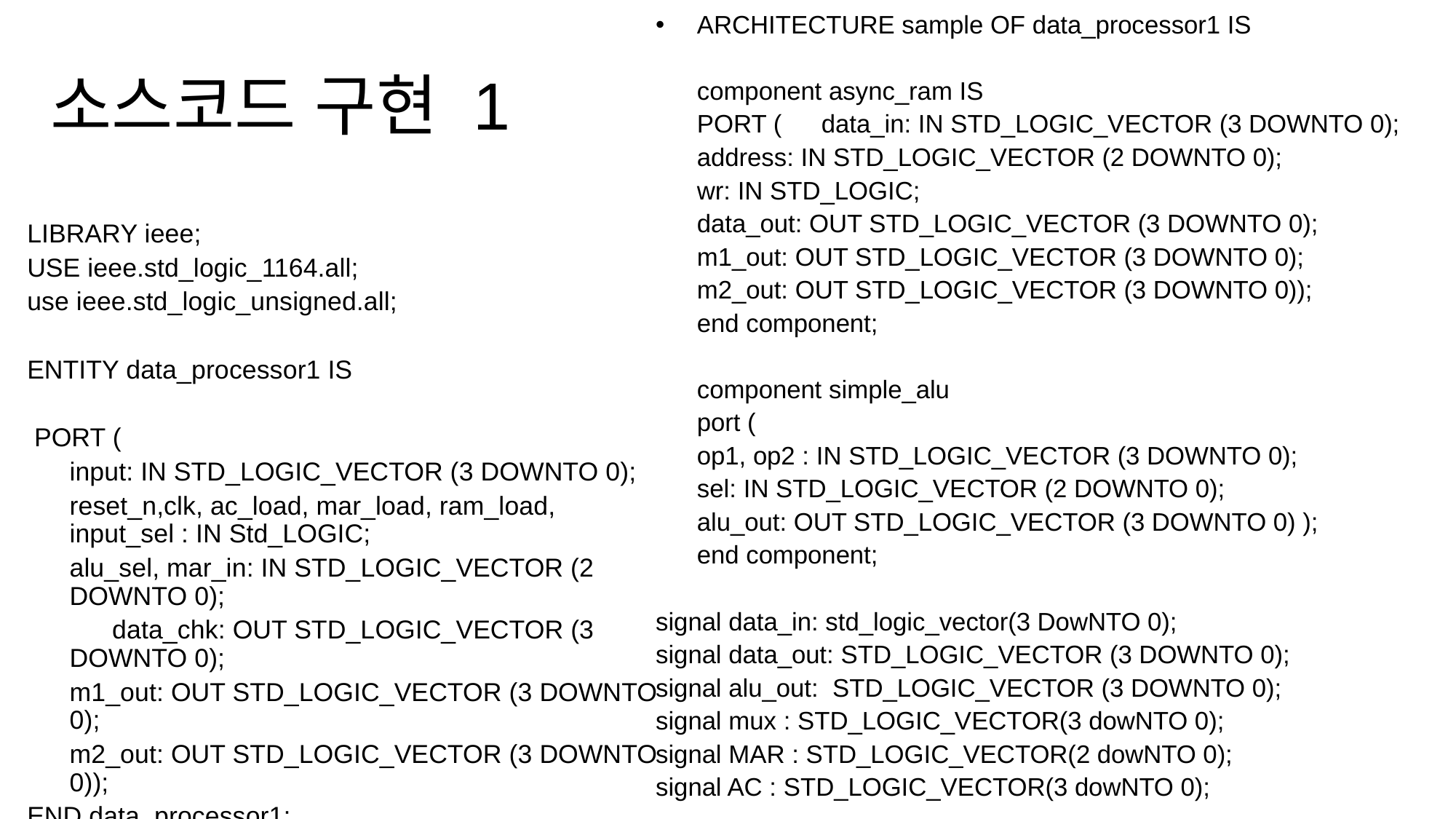

ARCHITECTURE sample OF data_processor1 IS

	component async_ram IS
		PORT (	data_in: IN STD_LOGIC_VECTOR (3 DOWNTO 0);
		address: IN STD_LOGIC_VECTOR (2 DOWNTO 0);
		wr: IN STD_LOGIC;
		data_out: OUT STD_LOGIC_VECTOR (3 DOWNTO 0);
		m1_out: OUT STD_LOGIC_VECTOR (3 DOWNTO 0);
		m2_out: OUT STD_LOGIC_VECTOR (3 DOWNTO 0));
	end component;

	component simple_alu
		port (
			op1, op2 : IN STD_LOGIC_VECTOR (3 DOWNTO 0);
			sel: IN STD_LOGIC_VECTOR (2 DOWNTO 0);
			alu_out: OUT STD_LOGIC_VECTOR (3 DOWNTO 0) );
		end component;

signal data_in: std_logic_vector(3 DowNTO 0);
signal data_out: STD_LOGIC_VECTOR (3 DOWNTO 0);
signal alu_out:  STD_LOGIC_VECTOR (3 DOWNTO 0);
signal mux : STD_LOGIC_VECTOR(3 dowNTO 0);
signal MAR : STD_LOGIC_VECTOR(2 dowNTO 0);
signal AC : STD_LOGIC_VECTOR(3 dowNTO 0);
# 소스코드 구현 1
LIBRARY ieee;
USE ieee.std_logic_1164.all;
use ieee.std_logic_unsigned.all;

ENTITY data_processor1 IS

 PORT (
		input: IN STD_LOGIC_VECTOR (3 DOWNTO 0);
		reset_n,clk, ac_load, mar_load, ram_load, input_sel : IN Std_LOGIC;
		alu_sel, mar_in: IN STD_LOGIC_VECTOR (2 DOWNTO 0);
 	 	data_chk: OUT STD_LOGIC_VECTOR (3 DOWNTO 0);
		m1_out: OUT STD_LOGIC_VECTOR (3 DOWNTO 0);
		m2_out: OUT STD_LOGIC_VECTOR (3 DOWNTO 0));
END data_processor1;